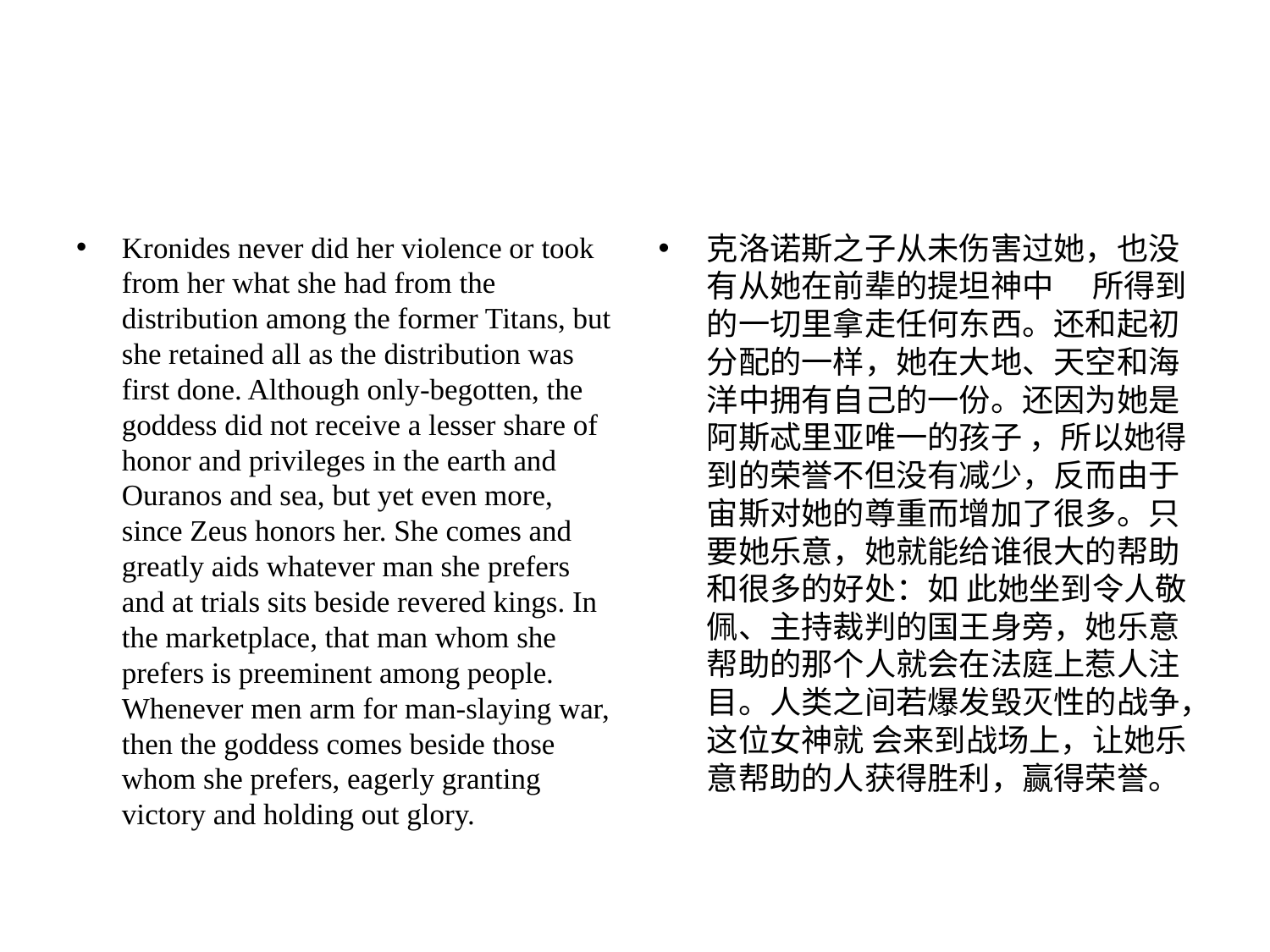

#
Kronides never did her violence or took from her what she had from the distribution among the former Titans, but she retained all as the distribution was first done. Although only-begotten, the goddess did not receive a lesser share of honor and privileges in the earth and Ouranos and sea, but yet even more, since Zeus honors her. She comes and greatly aids whatever man she prefers and at trials sits beside revered kings. In the marketplace, that man whom she prefers is preeminent among people. Whenever men arm for man-slaying war, then the goddess comes beside those whom she prefers, eagerly granting victory and holding out glory.
克洛诺斯之⼦从未伤害过她，也没有从她在前辈的提坦神中 　所得到的⼀切⾥拿⾛任何东西。还和起初分配的⼀样，她在⼤地、天空和海洋中拥有⾃⼰的⼀份。还因为她是阿斯忒⾥亚唯⼀的孩⼦ ，所以她得到的荣誉不但没有减少，反⽽由于宙斯对她的尊重⽽增加了很多。只要她乐意，她就能给谁很⼤的帮助和很多的好处：如 此她坐到令⼈敬佩、主持裁判的国王⾝旁，她乐意帮助的那个⼈就会在法庭上惹⼈注⽬。⼈类之间若爆发毁灭性的战争，这位⼥神就 会来到战场上，让她乐意帮助的⼈获得胜利，赢得荣誉。